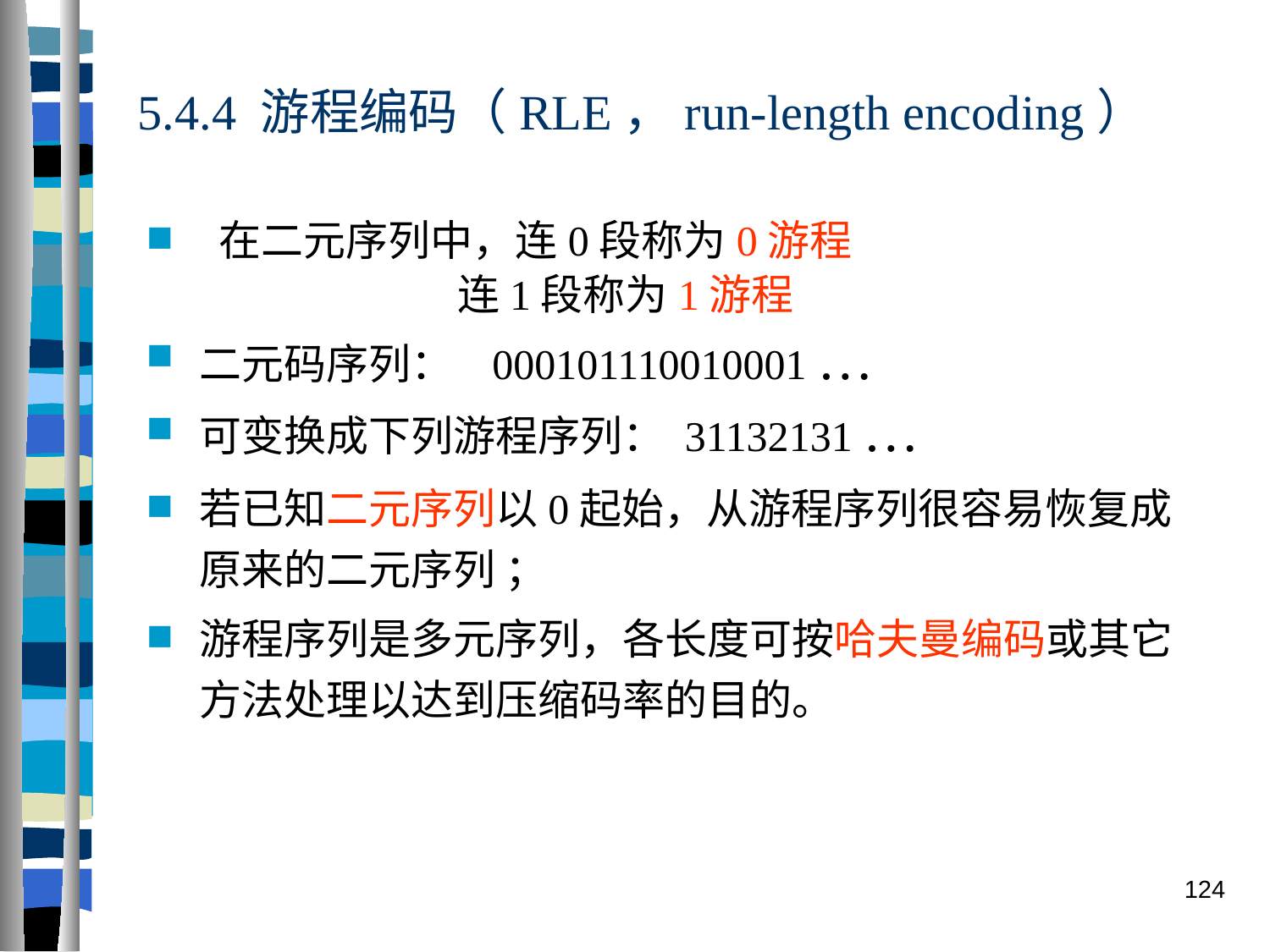

5.4.4 游程编码（RLE，run-length encoding）
 在二元序列中，连0段称为0游程
                               连1段称为1游程
二元码序列：   000101110010001 …
可变换成下列游程序列： 31132131 …
若已知二元序列以0起始，从游程序列很容易恢复成原来的二元序列 ；
游程序列是多元序列，各长度可按哈夫曼编码或其它方法处理以达到压缩码率的目的。
124